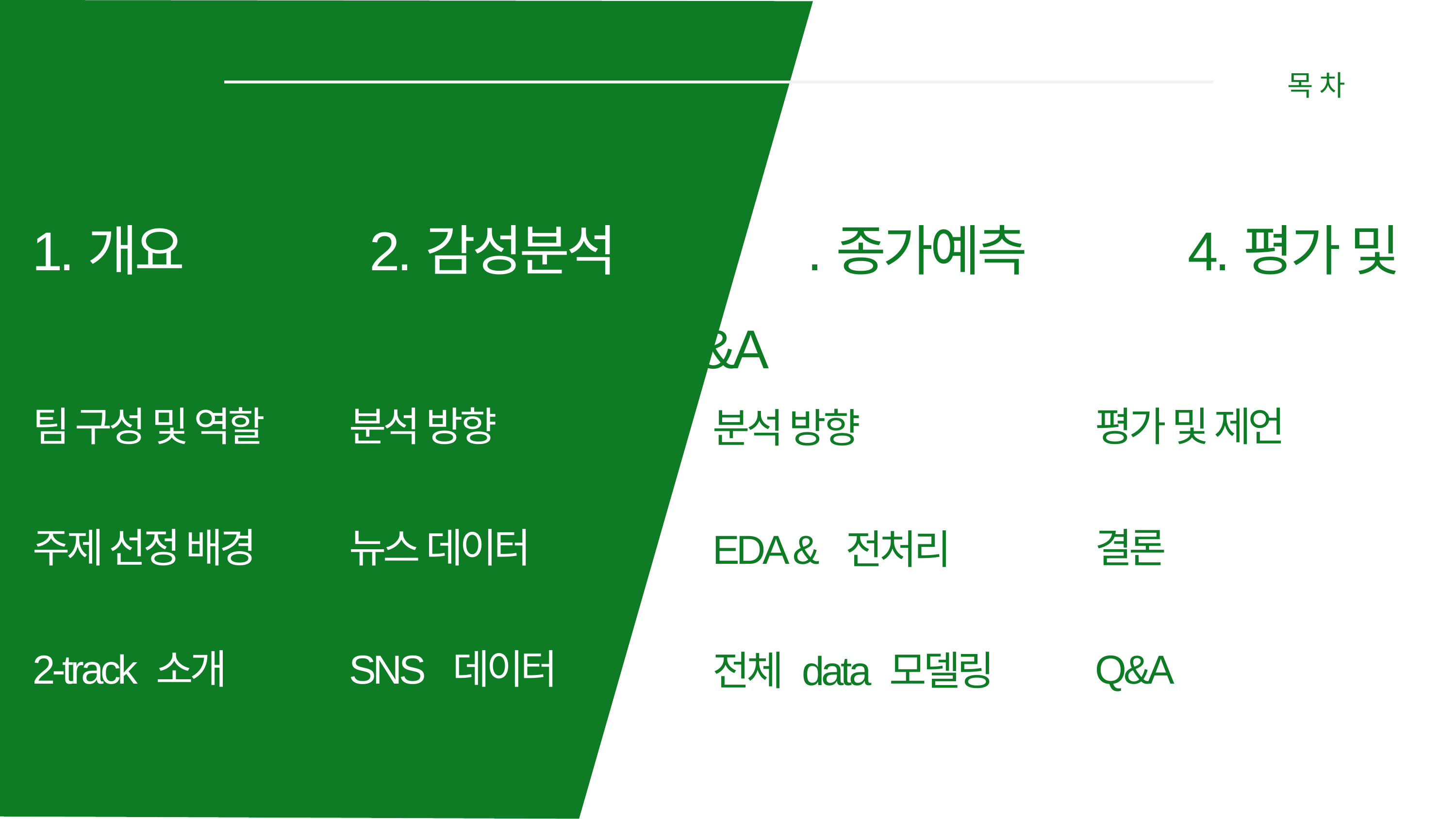

목차
1.개요              2.감성분석            3.종가예측            4.평가 및 Q&A
분석 방향
뉴스 데이터
SNS  데이터
평가 및 제언
결론
Q&A
팀 구성 및 역할
주제 선정 배경
2-track 소개
분석 방향
EDA &  전처리
전체 data 모델링